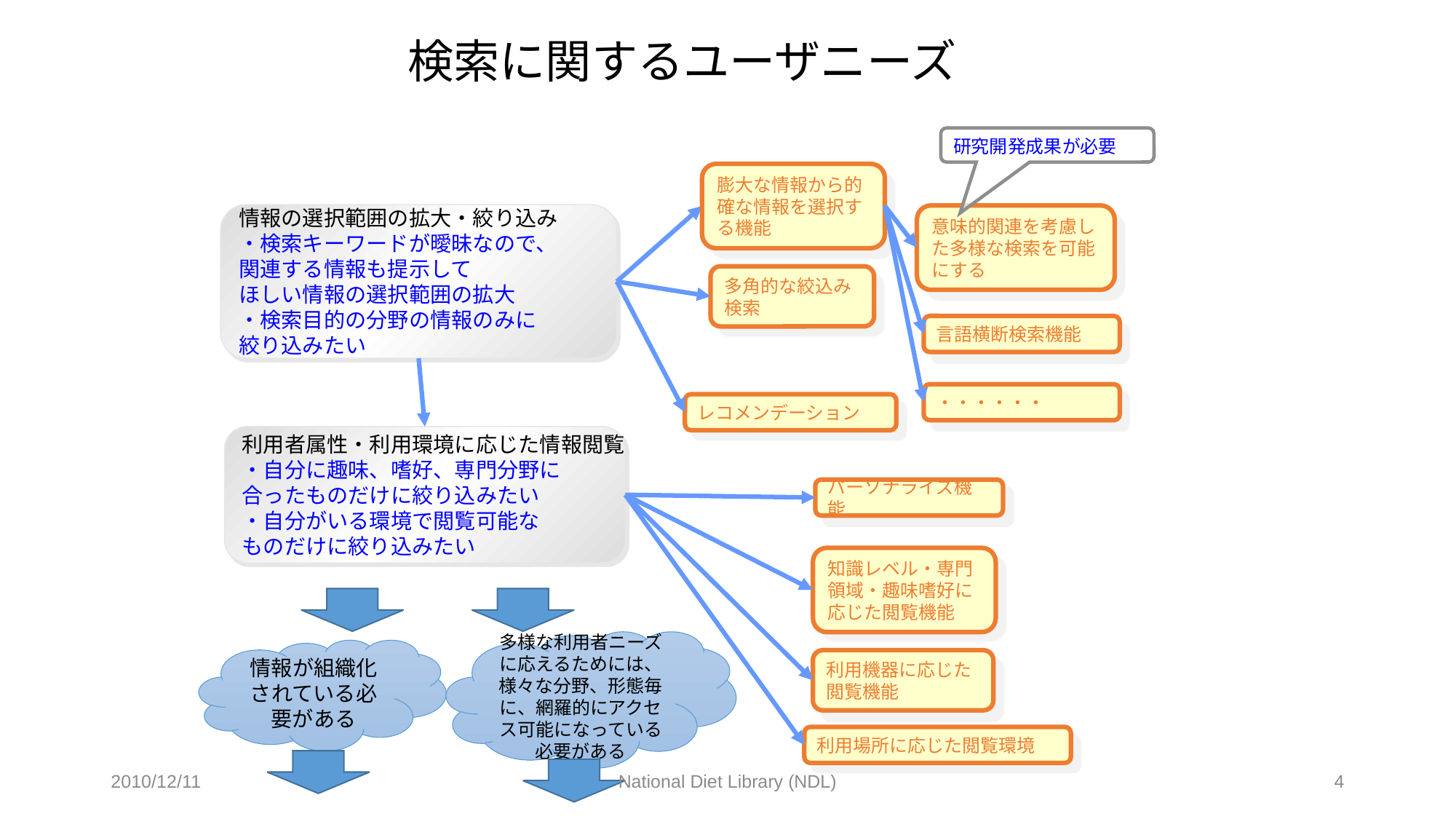

# 検索に関するユーザニーズ
研究開発成果が必要
膨大な情報から的確な情報を選択する機能
情報の選択範囲の拡大・絞り込み
・検索キーワードが曖昧なので、
関連する情報も提示して
ほしい情報の選択範囲の拡大
・検索目的の分野の情報のみに
絞り込みたい
意味的関連を考慮した多様な検索を可能にする
多角的な絞込み検索
言語横断検索機能
・・・・・・
レコメンデーション
利用者属性・利用環境に応じた情報閲覧
・自分に趣味、嗜好、専門分野に
合ったものだけに絞り込みたい
・自分がいる環境で閲覧可能な
ものだけに絞り込みたい
パーソナライズ機能
知識レベル・専門領域・趣味嗜好に応じた閲覧機能

多様な利用者ニーズに応えるためには、様々な分野、形態毎に、網羅的にアクセス可能になっている必要がある
情報が組織化されている必要がある
利用機器に応じた閲覧機能
利用場所に応じた閲覧環境

2010/12/11
National Diet Library (NDL)
4